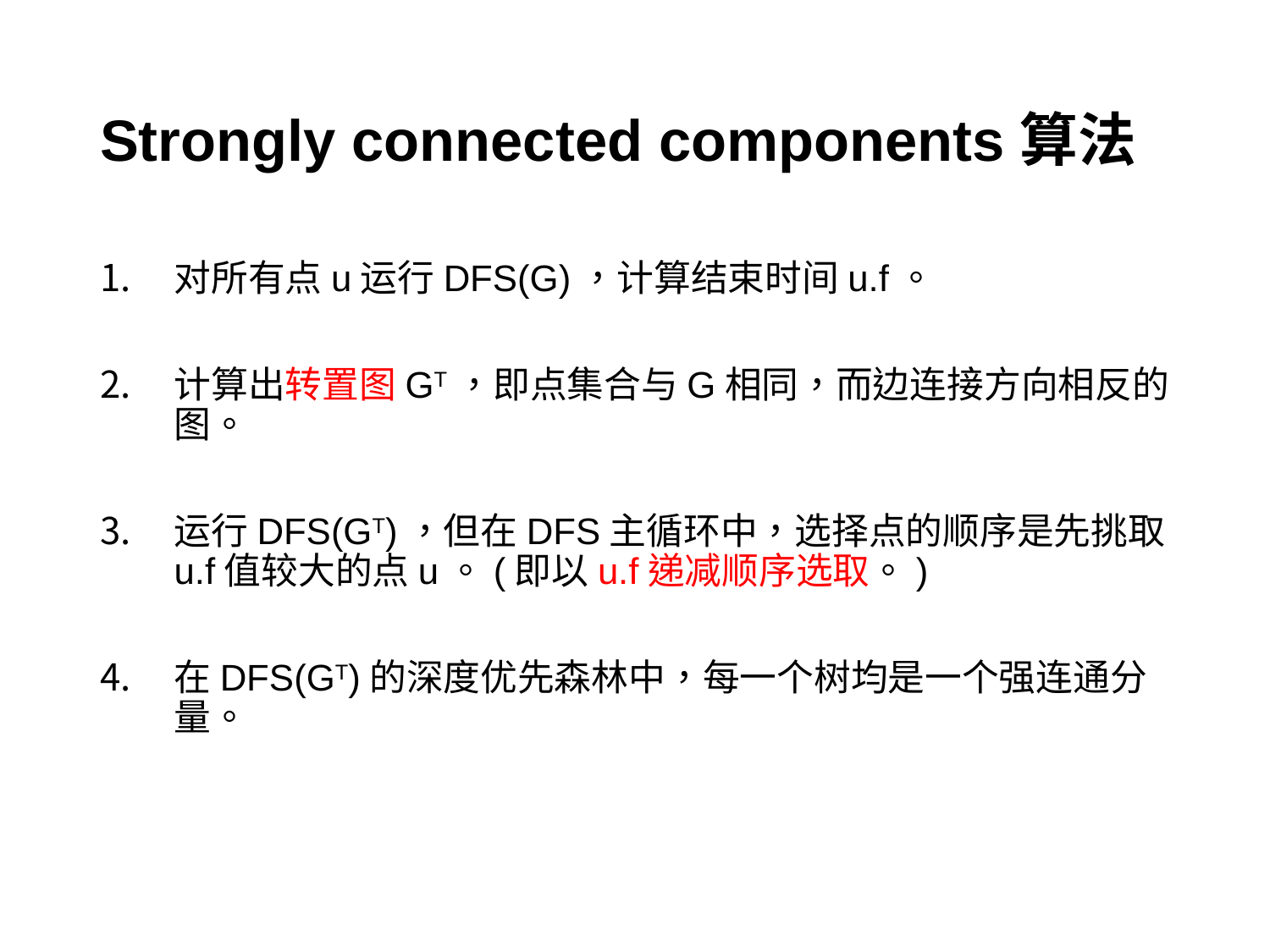

# Strongly connected components算法
对所有点u运行DFS(G)，计算结束时间u.f。

计算出转置图GT，即点集合与G相同，而边连接方向相反的图。

运行DFS(GT)，但在DFS主循环中，选择点的顺序是先挑取u.f值较大的点u。(即以u.f递减顺序选取。)

在DFS(GT)的深度优先森林中，每一个树均是一个强连通分量。